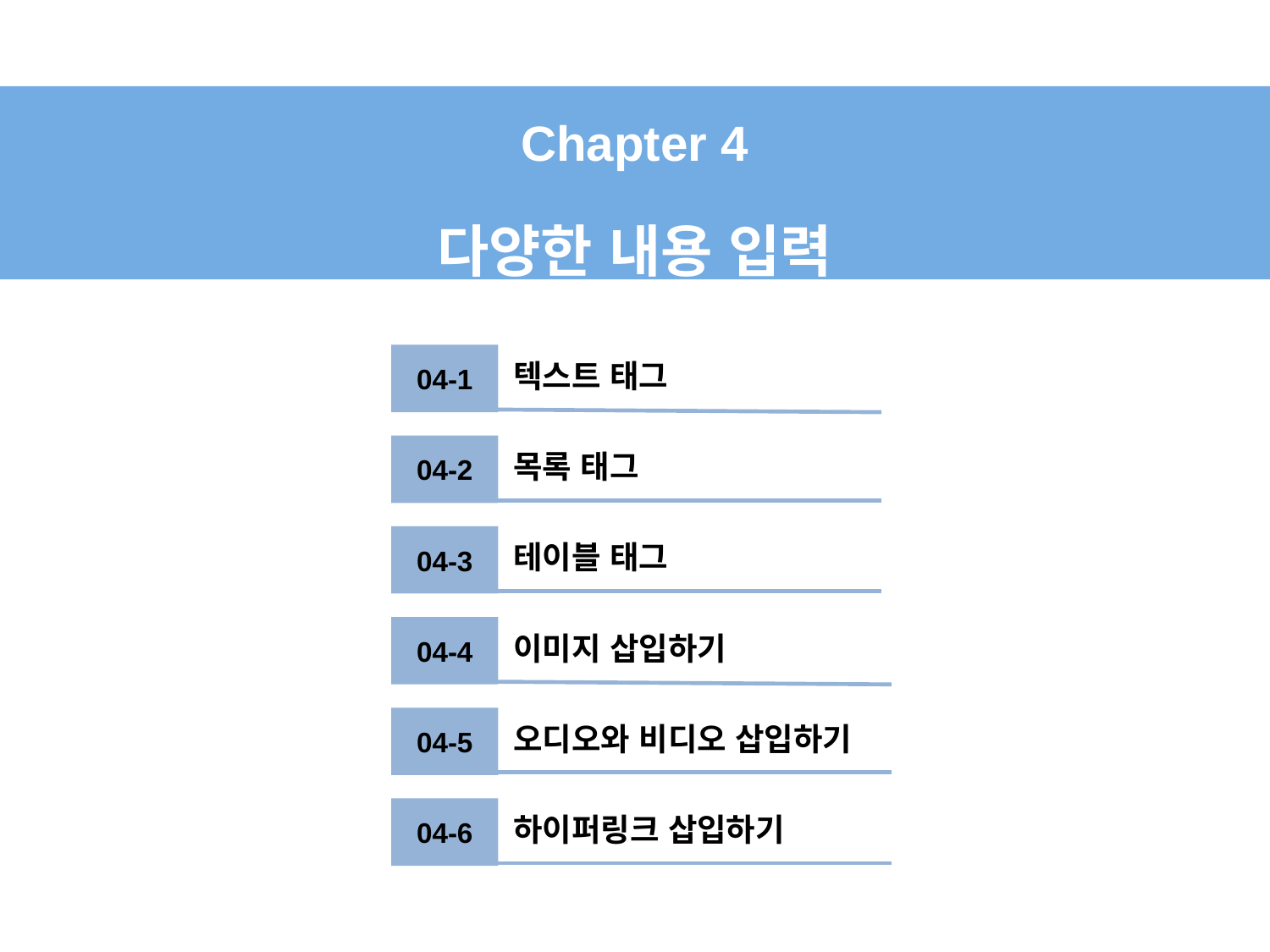

Chapter 4
다양한 내용 입력
04-1
텍스트 태그
04-2
목록 태그
04-3
테이블 태그
04-4
이미지 삽입하기
04-5
오디오와 비디오 삽입하기
04-6
하이퍼링크 삽입하기